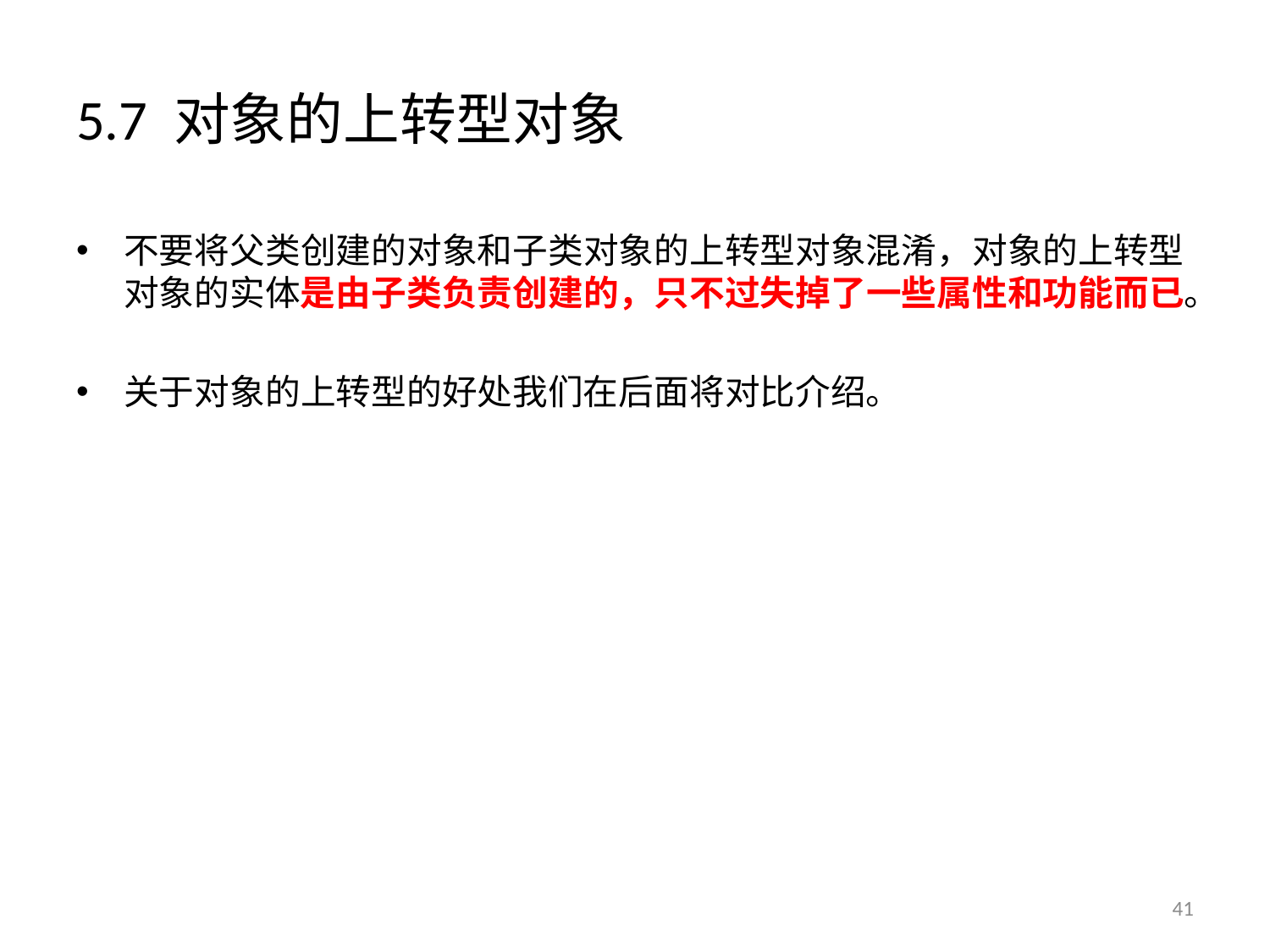

# 5.7 对象的上转型对象
不要将父类创建的对象和子类对象的上转型对象混淆，对象的上转型对象的实体是由子类负责创建的，只不过失掉了一些属性和功能而已。

关于对象的上转型的好处我们在后面将对比介绍。
41